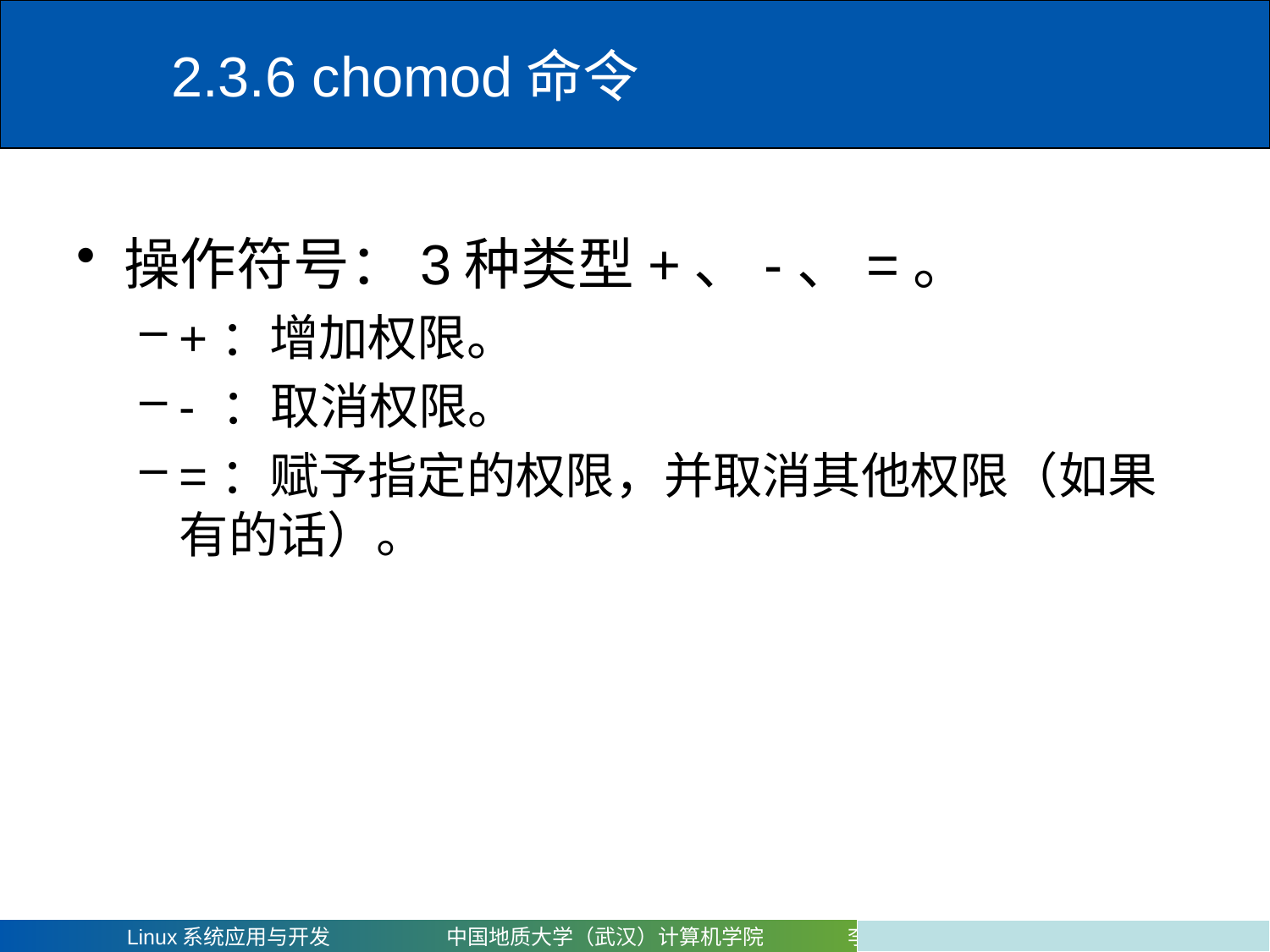

# 2.3.6 chomod命令
操作符号：3种类型+、-、=。
+：增加权限。
- ：取消权限。
=：赋予指定的权限，并取消其他权限（如果  有的话）。